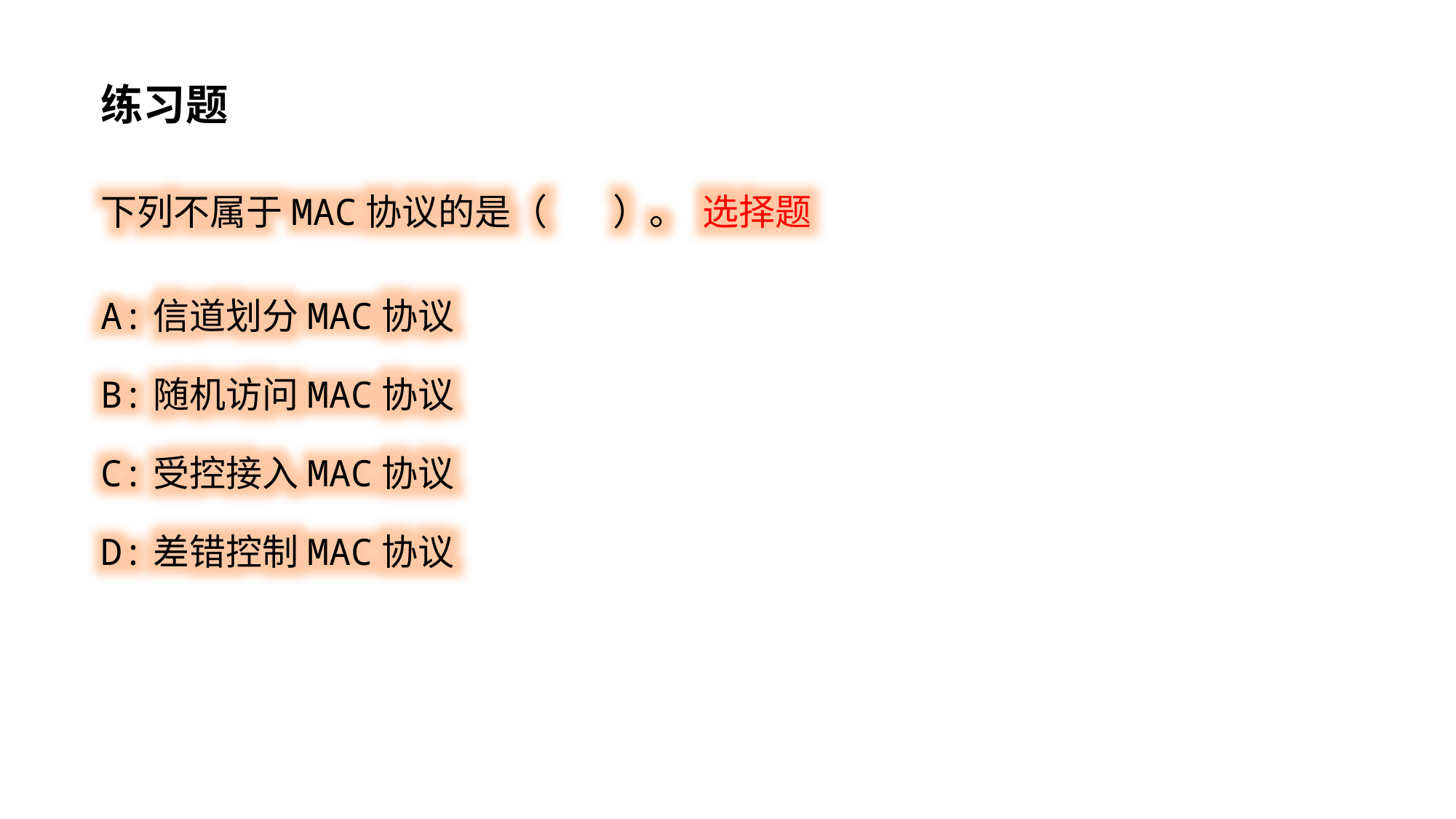

练习题
下列不属于MAC协议的是（        ）。  选择题

A:信道划分MAC协议

B:随机访问MAC协议

C:受控接入MAC协议

D:差错控制MAC协议